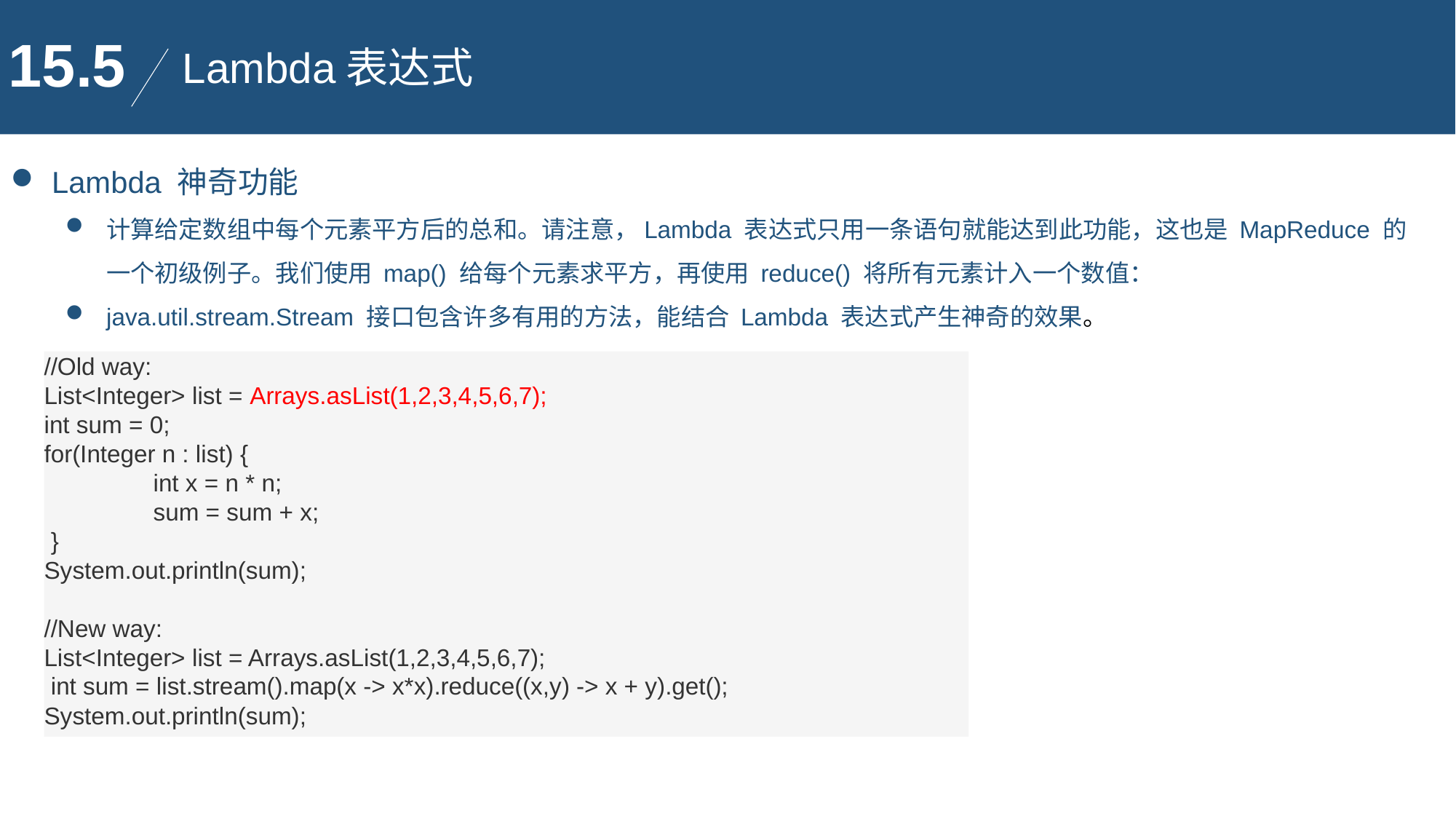

15.5
Lambda表达式
Lambda 神奇功能
计算给定数组中每个元素平方后的总和。请注意，Lambda 表达式只用一条语句就能达到此功能，这也是 MapReduce 的一个初级例子。我们使用 map() 给每个元素求平方，再使用 reduce() 将所有元素计入一个数值：
java.util.stream.Stream 接口包含许多有用的方法，能结合 Lambda 表达式产生神奇的效果。
//Old way:
List<Integer> list = Arrays.asList(1,2,3,4,5,6,7);
int sum = 0;
for(Integer n : list) {
	int x = n * n;
	sum = sum + x;
 }
System.out.println(sum);

//New way:
List<Integer> list = Arrays.asList(1,2,3,4,5,6,7);
 int sum = list.stream().map(x -> x*x).reduce((x,y) -> x + y).get();
System.out.println(sum);